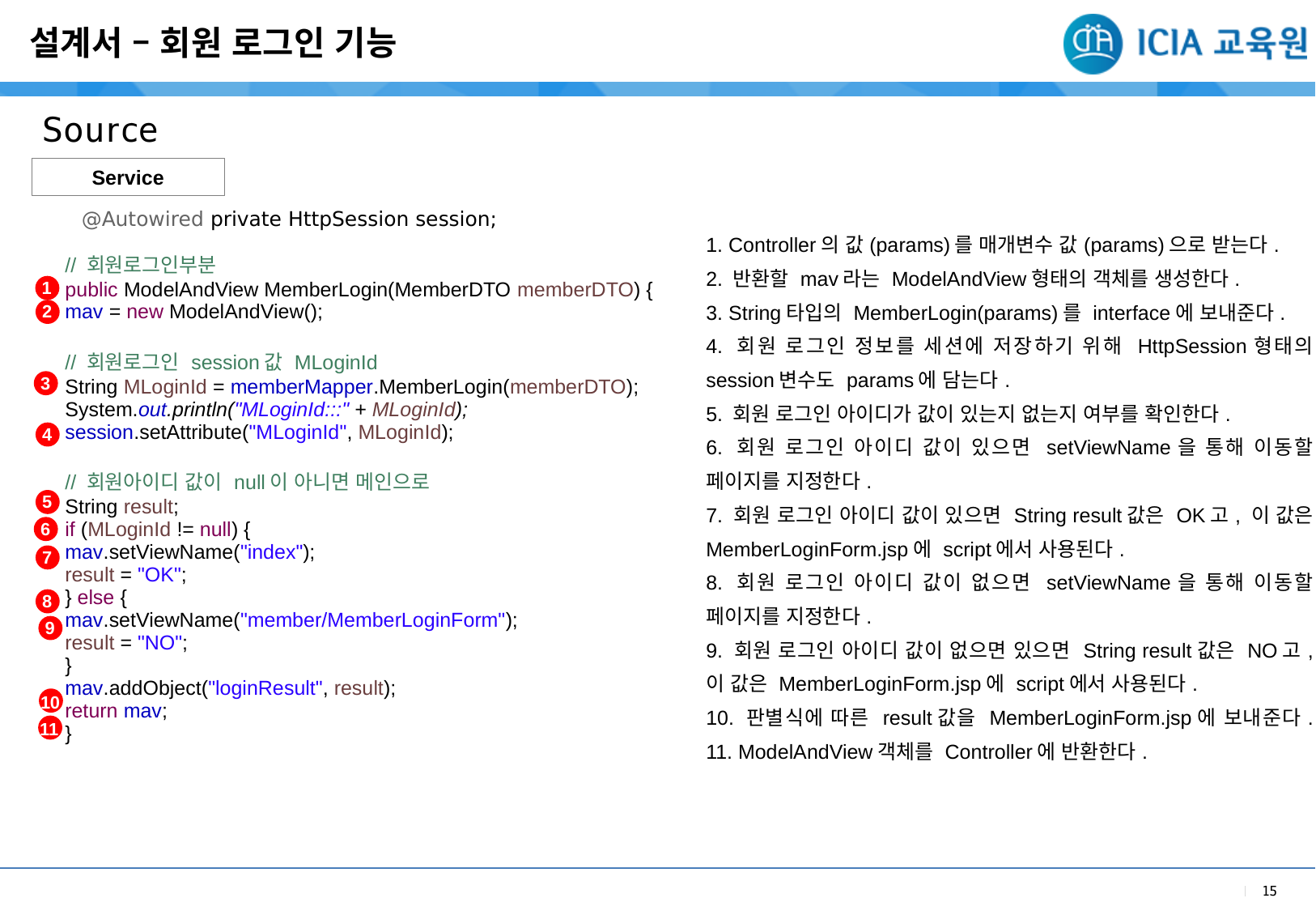

설계서 – 회원 로그인 기능
Source
Service
@Autowired private HttpSession session;
|  |
| --- |
| 1. Controller의 값(params)를 매개변수 값(params)으로 받는다. 2. 반환할 mav라는 ModelAndView형태의 객체를 생성한다. 3. String타입의 MemberLogin(params)를 interface에 보내준다. 4. 회원 로그인 정보를 세션에 저장하기 위해 HttpSession형태의 session변수도 params에 담는다. 5. 회원 로그인 아이디가 값이 있는지 없는지 여부를 확인한다. 6. 회원 로그인 아이디 값이 있으면 setViewName을 통해 이동할 페이지를 지정한다. 7. 회원 로그인 아이디 값이 있으면 String result값은 OK고, 이 값은 MemberLoginForm.jsp에 script에서 사용된다. 8. 회원 로그인 아이디 값이 없으면 setViewName을 통해 이동할 페이지를 지정한다. 9. 회원 로그인 아이디 값이 없으면 있으면 String result값은 NO고, 이 값은 MemberLoginForm.jsp에 script에서 사용된다. 10. 판별식에 따른 result값을 MemberLoginForm.jsp에 보내준다. 11. ModelAndView객체를 Controller에 반환한다. |
|  |
| --- |
| // 회원로그인부분 public ModelAndView MemberLogin(MemberDTO memberDTO) { mav = new ModelAndView(); // 회원로그인 session값 MLoginId String MLoginId = memberMapper.MemberLogin(memberDTO); System.out.println("MLoginId:::" + MLoginId); session.setAttribute("MLoginId", MLoginId); // 회원아이디 값이 null이 아니면 메인으로 String result; if (MLoginId != null) { mav.setViewName("index"); result = "OK"; } else { mav.setViewName("member/MemberLoginForm"); result = "NO"; } mav.addObject("loginResult", result); return mav; } |
|  |
1

2

3

4

5

6

7

8

9

10

11